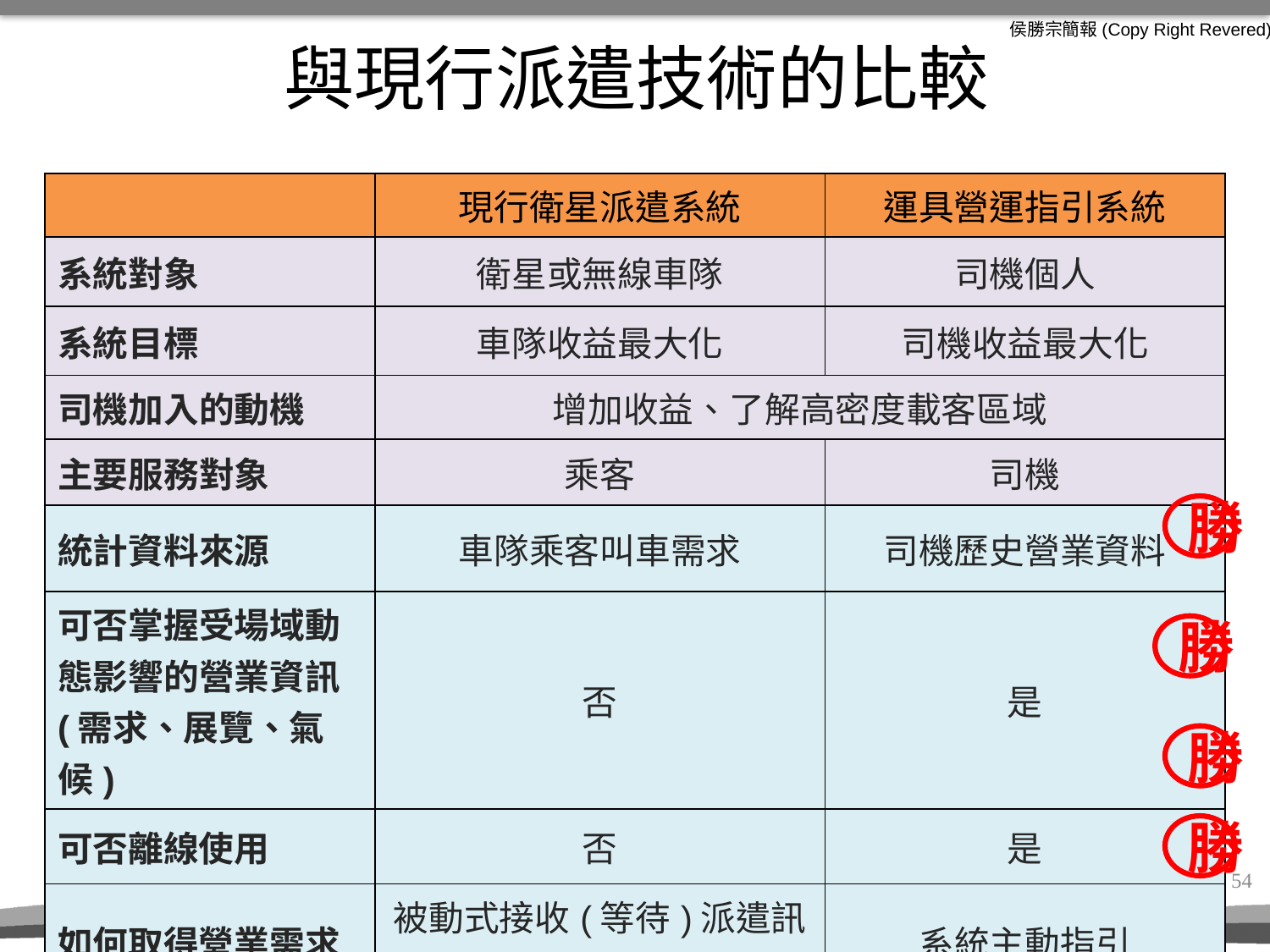

# 與現行派遣技術的比較
|  | 現行衛星派遣系統 | 運具營運指引系統 |
| --- | --- | --- |
| 系統對象 | 衛星或無線車隊 | 司機個人 |
| 系統目標 | 車隊收益最大化 | 司機收益最大化 |
| 司機加入的動機 | 增加收益、了解高密度載客區域 |  |
| 主要服務對象 | 乘客 | 司機 |
| 統計資料來源 | 車隊乘客叫車需求 | 司機歷史營業資料 |
| 可否掌握受場域動態影響的營業資訊(需求、展覽、氣候) | 否 | 是 |
| 可否離線使用 | 否 | 是 |
| 如何取得營業需求 | 被動式接收(等待)派遣訊息 | 系統主動指引 |
勝
勝
勝
勝
54